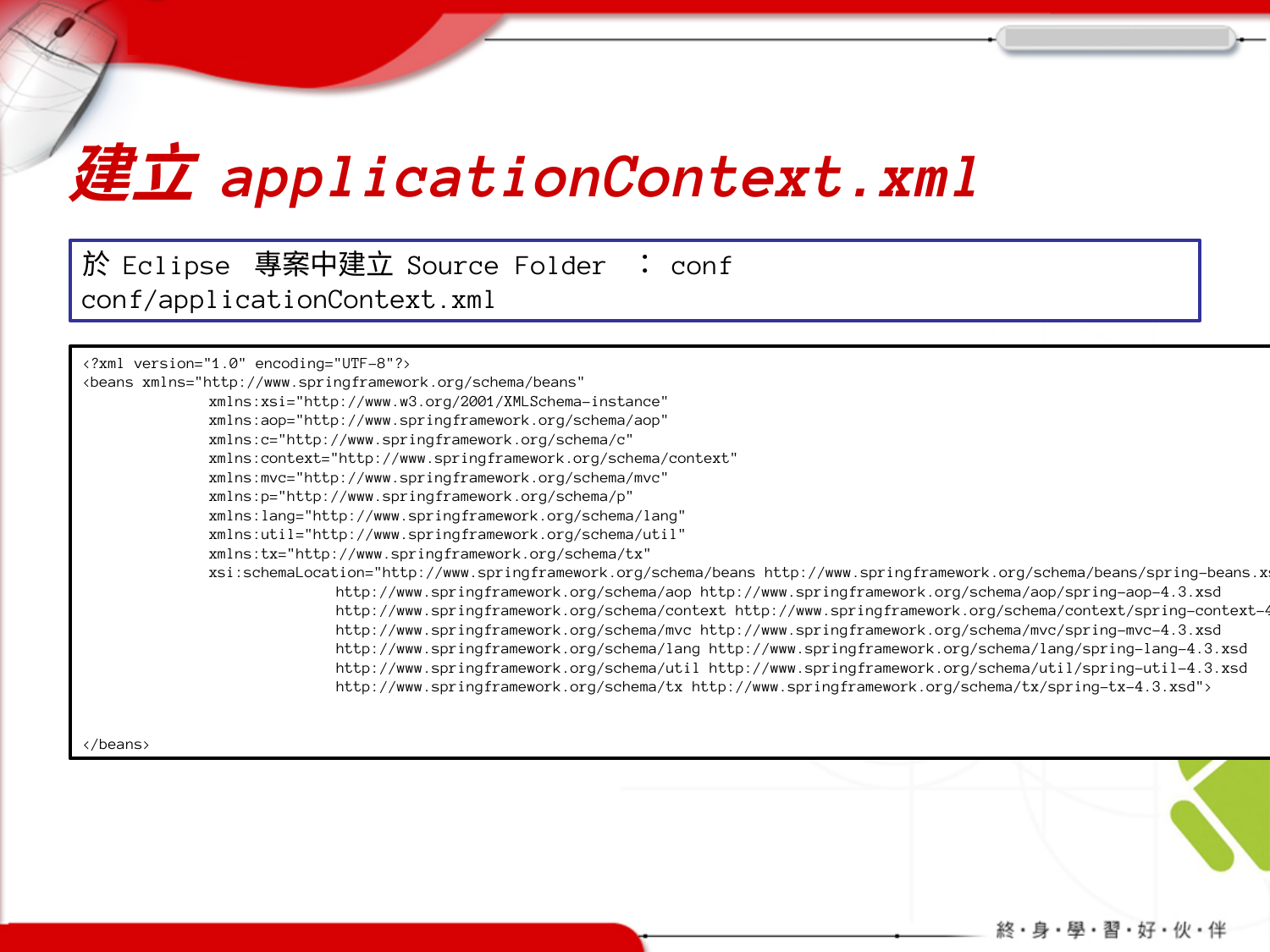

# 建立 applicationContext.xml
於 Eclipse 專案中建立 Source Folder ： conf
conf/applicationContext.xml
<?xml version="1.0" encoding="UTF-8"?>
<beans xmlns="http://www.springframework.org/schema/beans"
	xmlns:xsi="http://www.w3.org/2001/XMLSchema-instance"
	xmlns:aop="http://www.springframework.org/schema/aop"
	xmlns:c="http://www.springframework.org/schema/c"
	xmlns:context="http://www.springframework.org/schema/context"
	xmlns:mvc="http://www.springframework.org/schema/mvc"
	xmlns:p="http://www.springframework.org/schema/p"
	xmlns:lang="http://www.springframework.org/schema/lang"
	xmlns:util="http://www.springframework.org/schema/util"
	xmlns:tx="http://www.springframework.org/schema/tx"
	xsi:schemaLocation="http://www.springframework.org/schema/beans http://www.springframework.org/schema/beans/spring-beans.xsd
		http://www.springframework.org/schema/aop http://www.springframework.org/schema/aop/spring-aop-4.3.xsd
		http://www.springframework.org/schema/context http://www.springframework.org/schema/context/spring-context-4.3.xsd
		http://www.springframework.org/schema/mvc http://www.springframework.org/schema/mvc/spring-mvc-4.3.xsd
		http://www.springframework.org/schema/lang http://www.springframework.org/schema/lang/spring-lang-4.3.xsd
		http://www.springframework.org/schema/util http://www.springframework.org/schema/util/spring-util-4.3.xsd
		http://www.springframework.org/schema/tx http://www.springframework.org/schema/tx/spring-tx-4.3.xsd">

</beans>